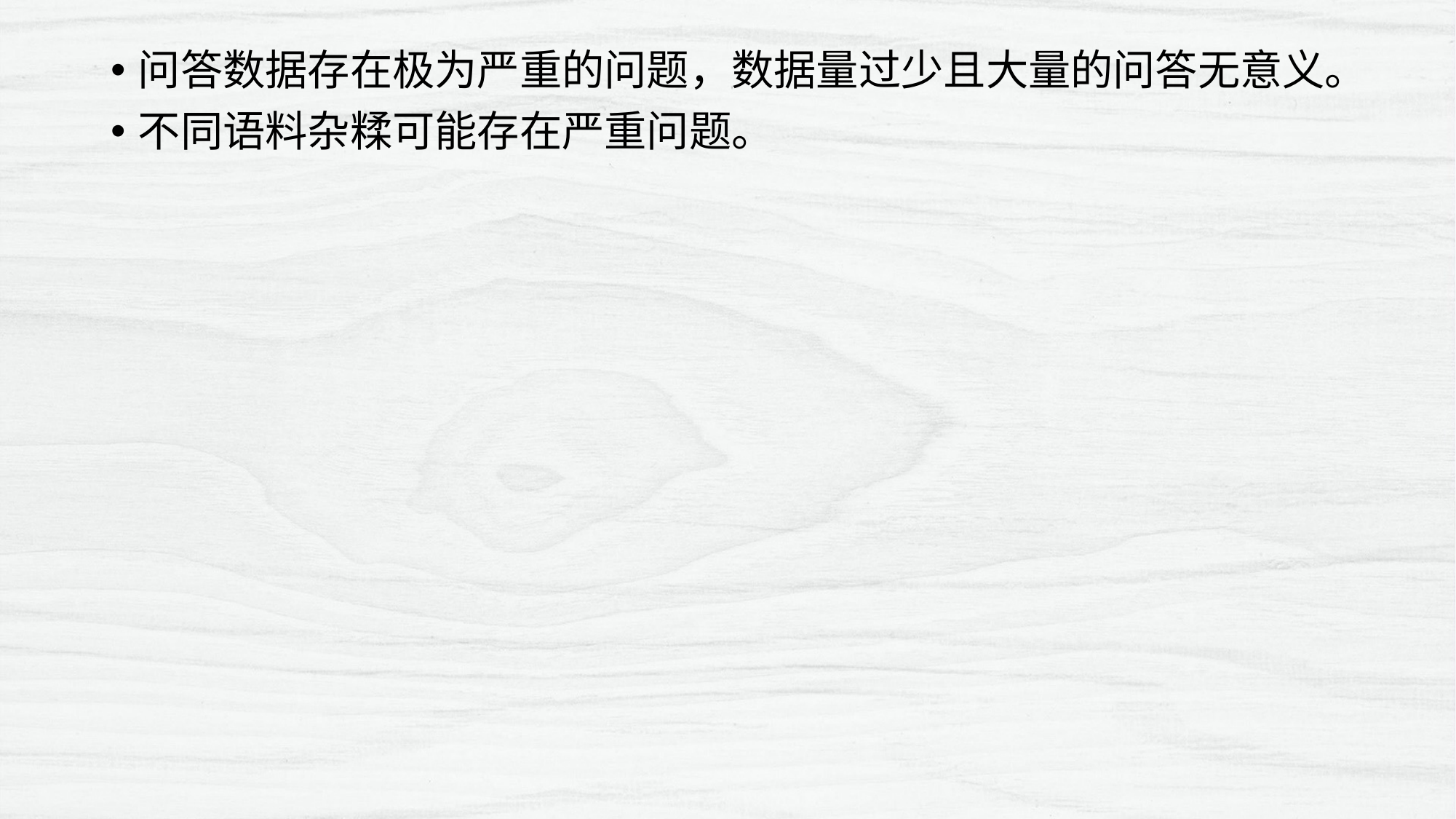

# 问答数据存在极为严重的问题，数据量过少且大量的问答无意义。
不同语料杂糅可能存在严重问题。